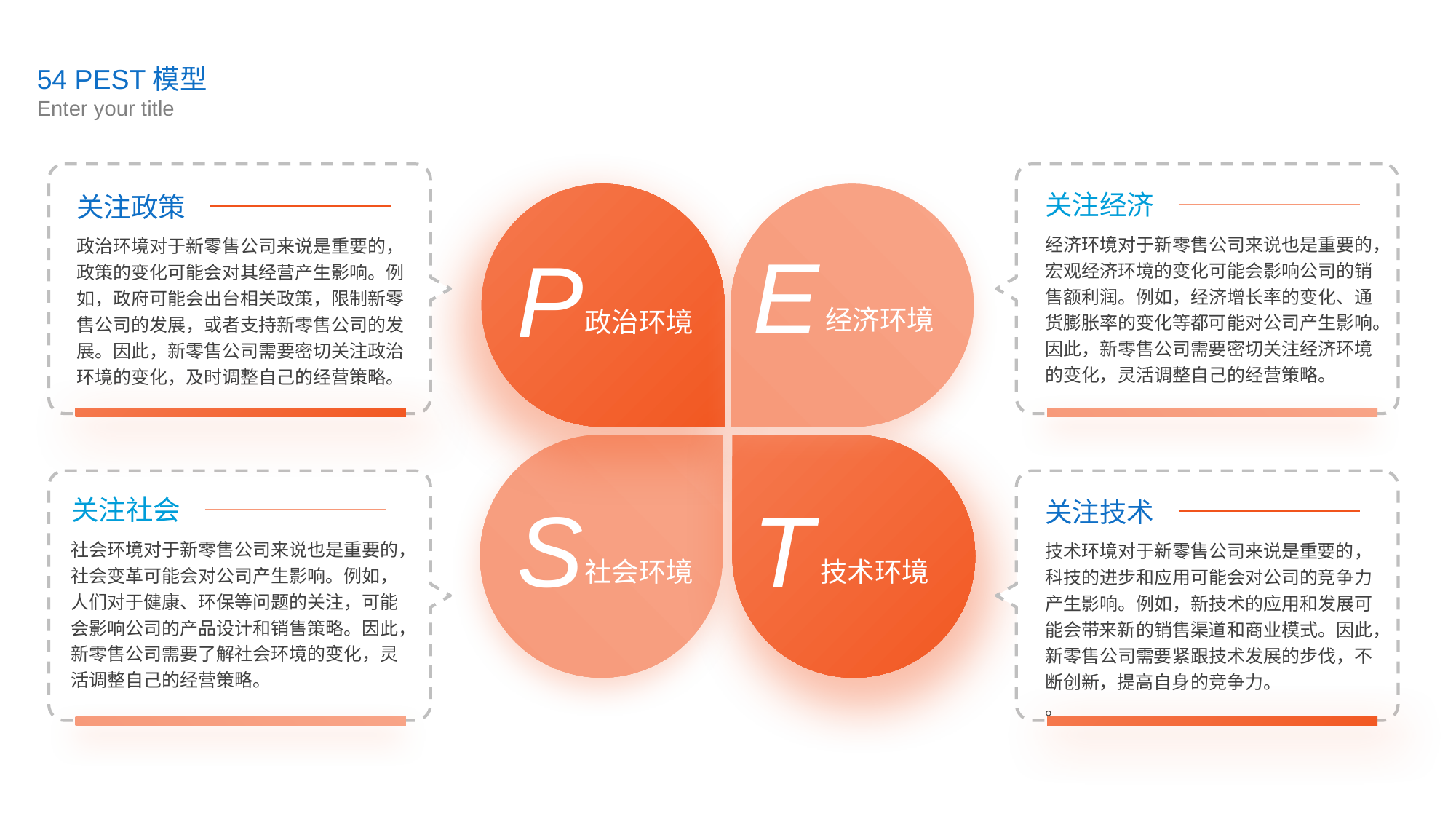

54 PEST模型

Enter your title
关注经济

关注政策
经济环境对于新零售公司来说也是重要的，宏观经济环境的变化可能会影响公司的销售额利润。例如，经济增长率的变化、通货膨胀率的变化等都可能对公司产生影响。因此，新零售公司需要密切关注经济环境的变化，灵活调整自己的经营策略。
政治环境对于新零售公司来说是重要的，政策的变化可能会对其经营产生影响。例如，政府可能会出台相关政策，限制新零售公司的发展，或者支持新零售公司的发展。因此，新零售公司需要密切关注政治环境的变化，及时调整自己的经营策略。
E
P
经济环境
政治环境

S
T
关注社会
关注技术
社会环境对于新零售公司来说也是重要的，社会变革可能会对公司产生影响。例如，人们对于健康、环保等问题的关注，可能会影响公司的产品设计和销售策略。因此，新零售公司需要了解社会环境的变化，灵活调整自己的经营策略。
技术环境对于新零售公司来说是重要的，科技的进步和应用可能会对公司的竞争力产生影响。例如，新技术的应用和发展可能会带来新的销售渠道和商业模式。因此，新零售公司需要紧跟技术发展的步伐，不断创新，提高自身的竞争力。
。
社会环境
技术环境